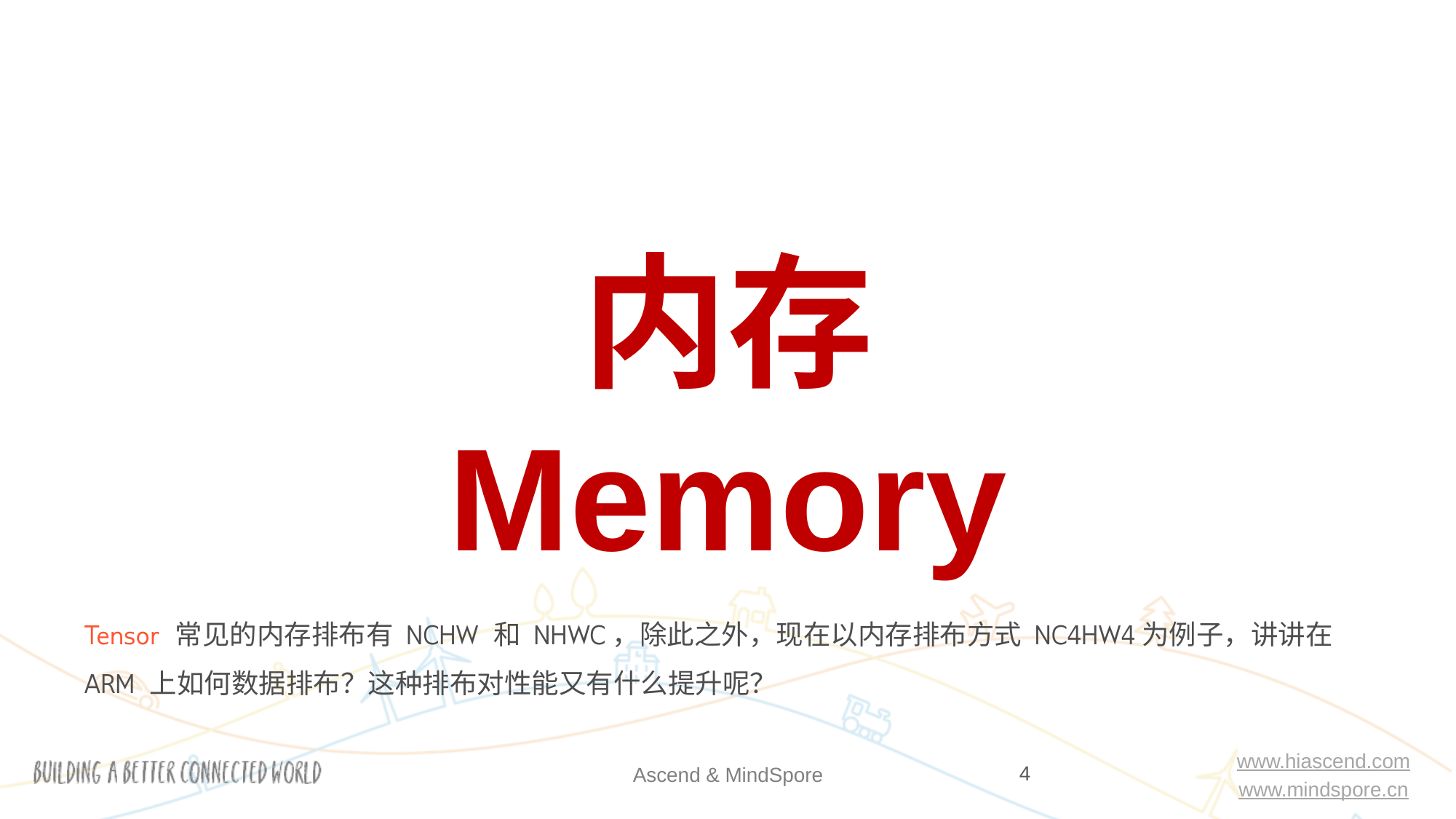

内存
Memory
Tensor 常见的内存排布有 NCHW 和 NHWC，除此之外，现在以内存排布方式 NC4HW4为例子，讲讲在 ARM 上如何数据排布？这种排布对性能又有什么提升呢？